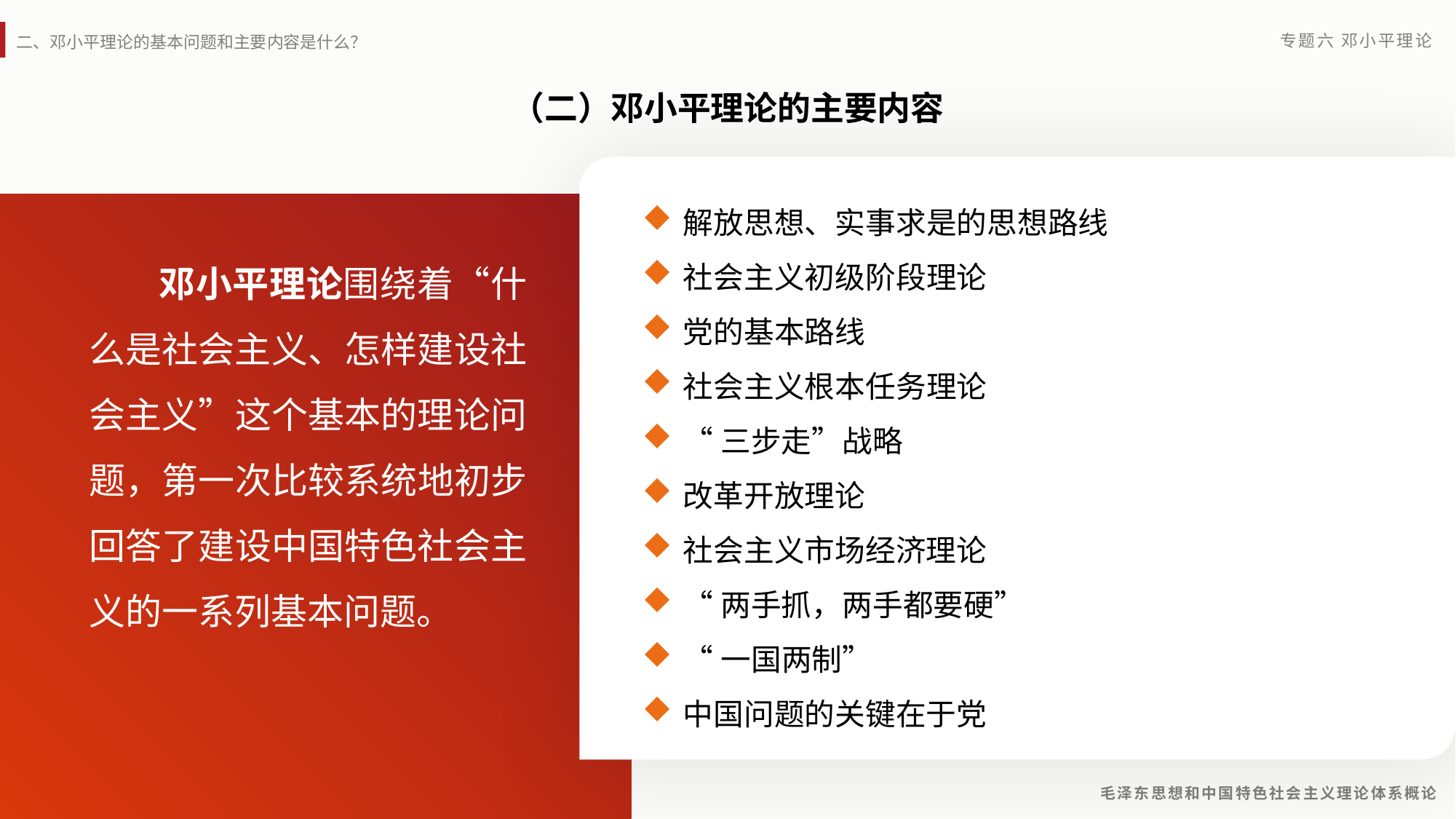

（二）邓小平理论的主要内容

解放思想、实事求是的思想路线
社会主义初级阶段理论
党的基本路线
社会主义根本任务理论
“三步走”战略
改革开放理论
社会主义市场经济理论
“两手抓，两手都要硬”
“一国两制”
中国问题的关键在于党

       邓小平理论围绕着“什么是社会主义、怎样建设社会主义”这个基本的理论问题，第一次比较系统地初步回答了建设中国特色社会主义的一系列基本问题。